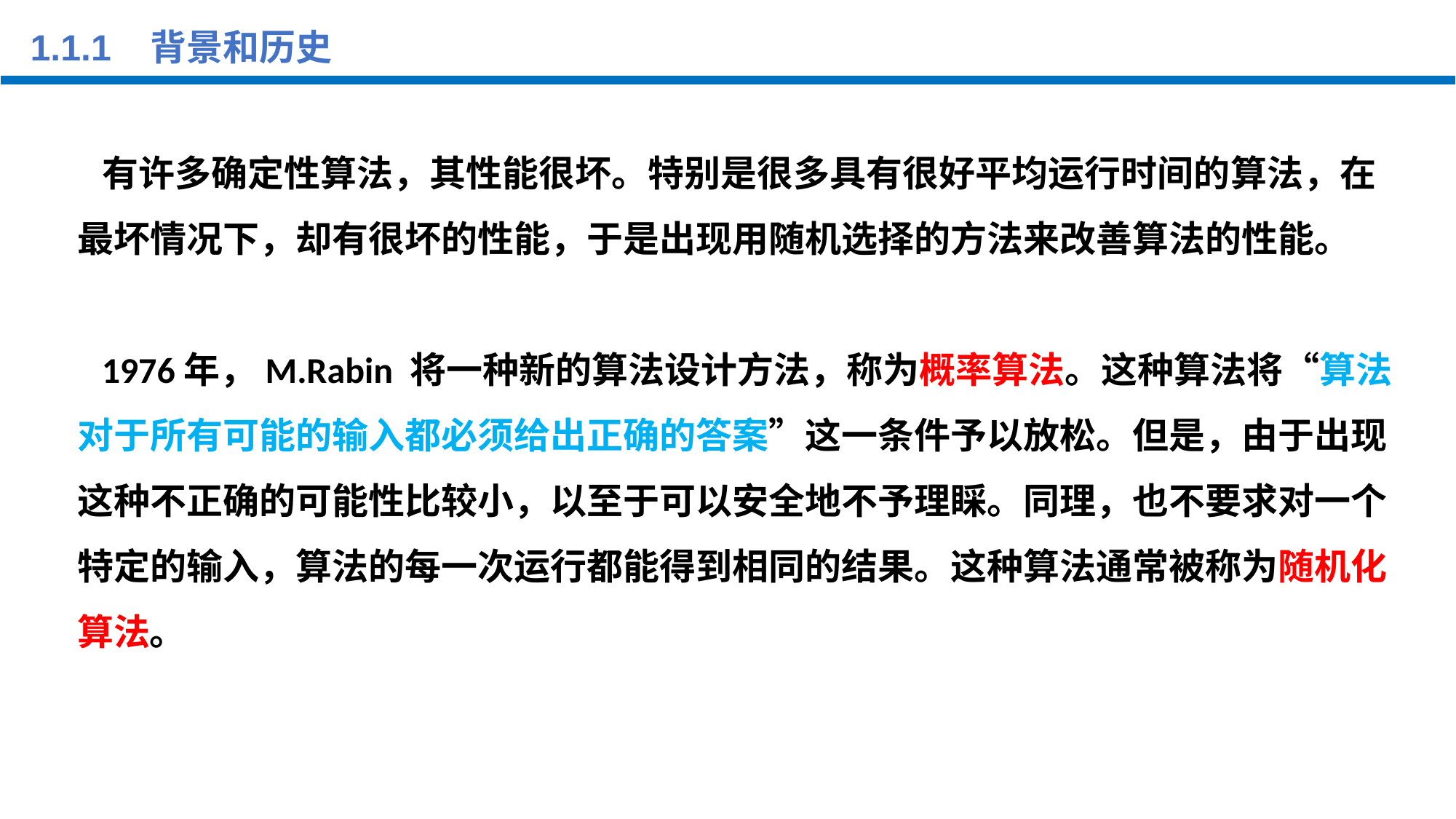

1.1.1   背景和历史

  有许多确定性算法，其性能很坏。特别是很多具有很好平均运行时间的算法，在最坏情况下，却有很坏的性能，于是出现用随机选择的方法来改善算法的性能。

   1976年，M.Rabin 将一种新的算法设计方法，称为概率算法。这种算法将“算法对于所有可能的输入都必须给出正确的答案”这一条件予以放松。但是，由于出现这种不正确的可能性比较小，以至于可以安全地不予理睬。同理，也不要求对一个特定的输入，算法的每一次运行都能得到相同的结果。这种算法通常被称为随机化算法。